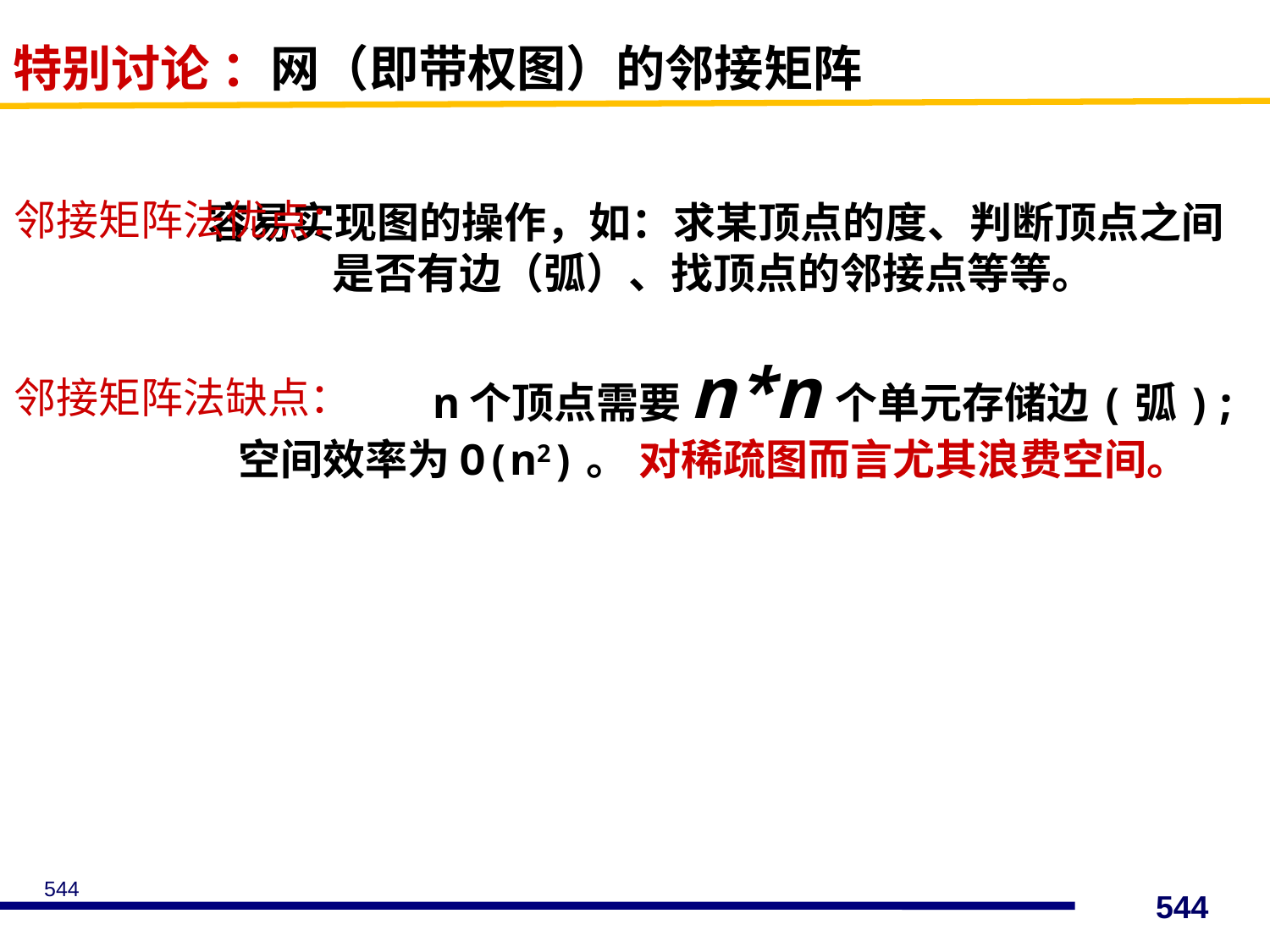

# 特别讨论 ：网（即带权图）的邻接矩阵
邻接矩阵法优点：
                容易实现图的操作，如：求某顶点的度、判断顶点之间是否有边（弧）、找顶点的邻接点等等。

                n个顶点需要n*n个单元存储边(弧);空间效率为O(n2)。 对稀疏图而言尤其浪费空间。
邻接矩阵法缺点：
544
544